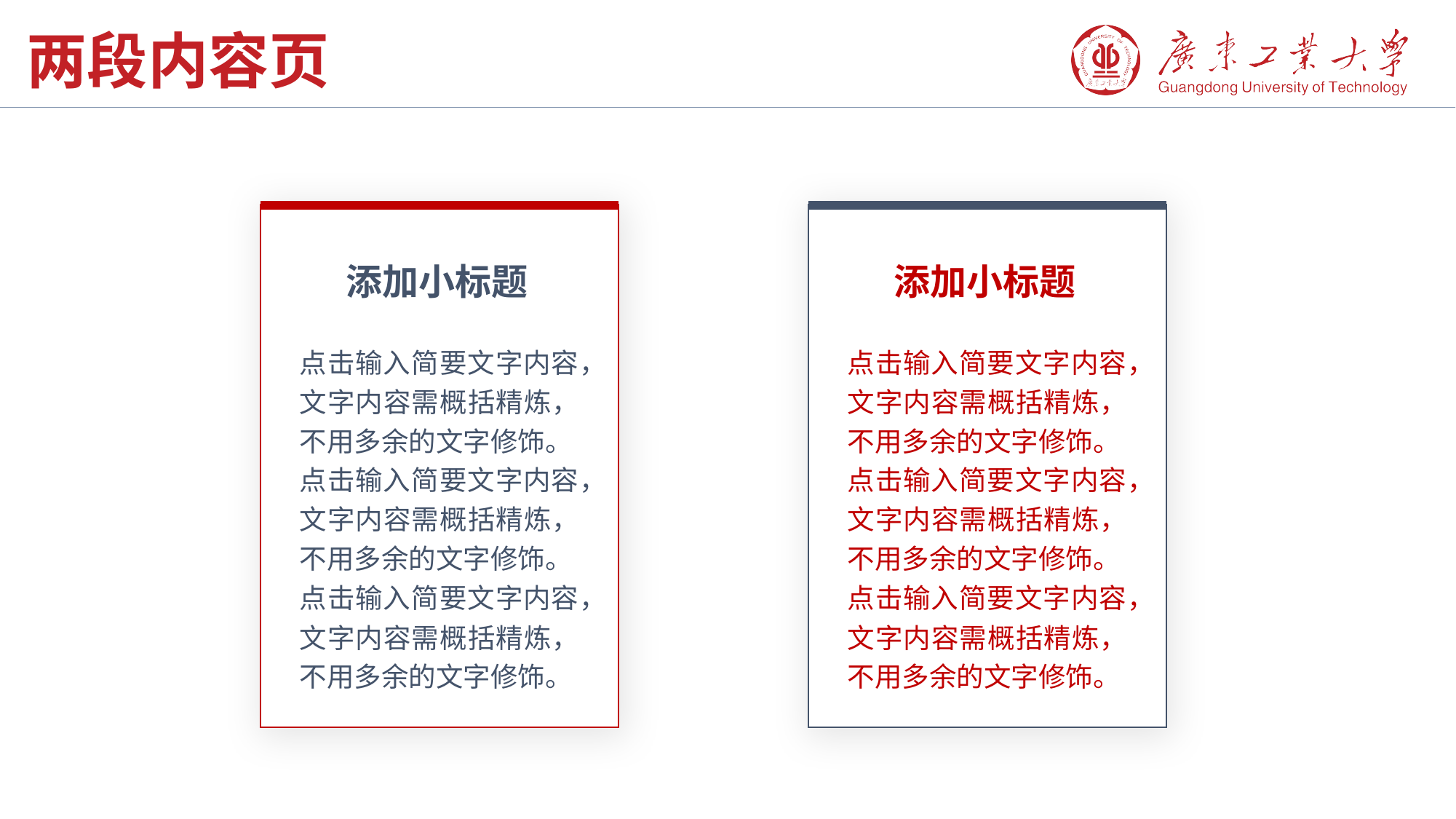

两段内容页

添加小标题
添加小标题
点击输入简要文字内容，文字内容需概括精炼，不用多余的文字修饰。
点击输入简要文字内容，文字内容需概括精炼，不用多余的文字修饰。
点击输入简要文字内容，文字内容需概括精炼，不用多余的文字修饰。
点击输入简要文字内容，文字内容需概括精炼，不用多余的文字修饰。
点击输入简要文字内容，文字内容需概括精炼，不用多余的文字修饰。
点击输入简要文字内容，文字内容需概括精炼，不用多余的文字修饰。